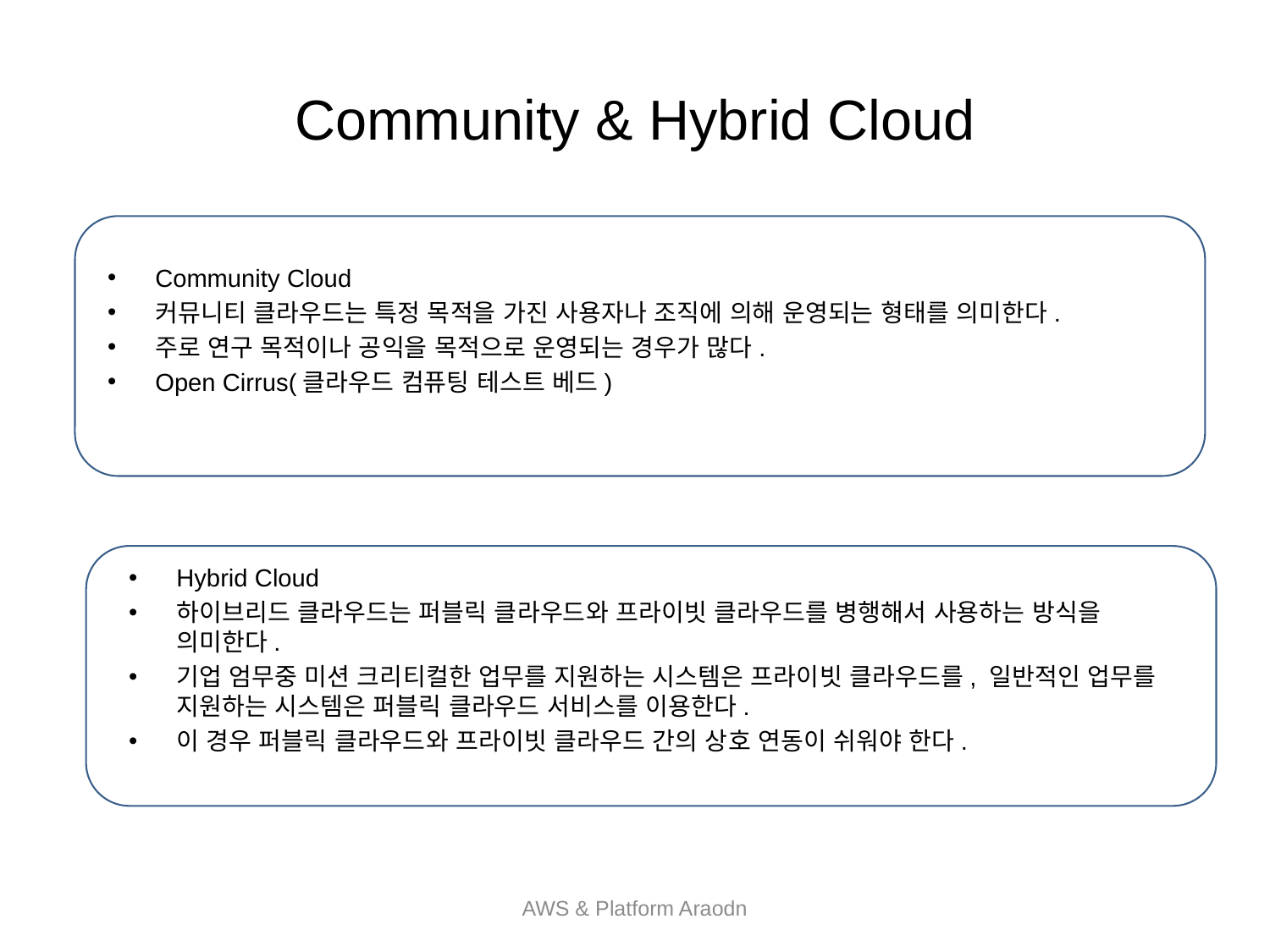

# Community & Hybrid Cloud

Community Cloud
커뮤니티 클라우드는 특정 목적을 가진 사용자나 조직에 의해 운영되는 형태를 의미한다.
주로 연구 목적이나 공익을 목적으로 운영되는 경우가 많다.
Open Cirrus(클라우드 컴퓨팅 테스트 베드)

Hybrid Cloud
하이브리드 클라우드는 퍼블릭 클라우드와 프라이빗 클라우드를 병행해서 사용하는 방식을 의미한다.
기업 엄무중 미션 크리티컬한 업무를 지원하는 시스템은 프라이빗 클라우드를, 일반적인 업무를 지원하는 시스템은 퍼블릭 클라우드 서비스를 이용한다.
이 경우 퍼블릭 클라우드와 프라이빗 클라우드 간의 상호 연동이 쉬워야 한다.
AWS & Platform Araodn